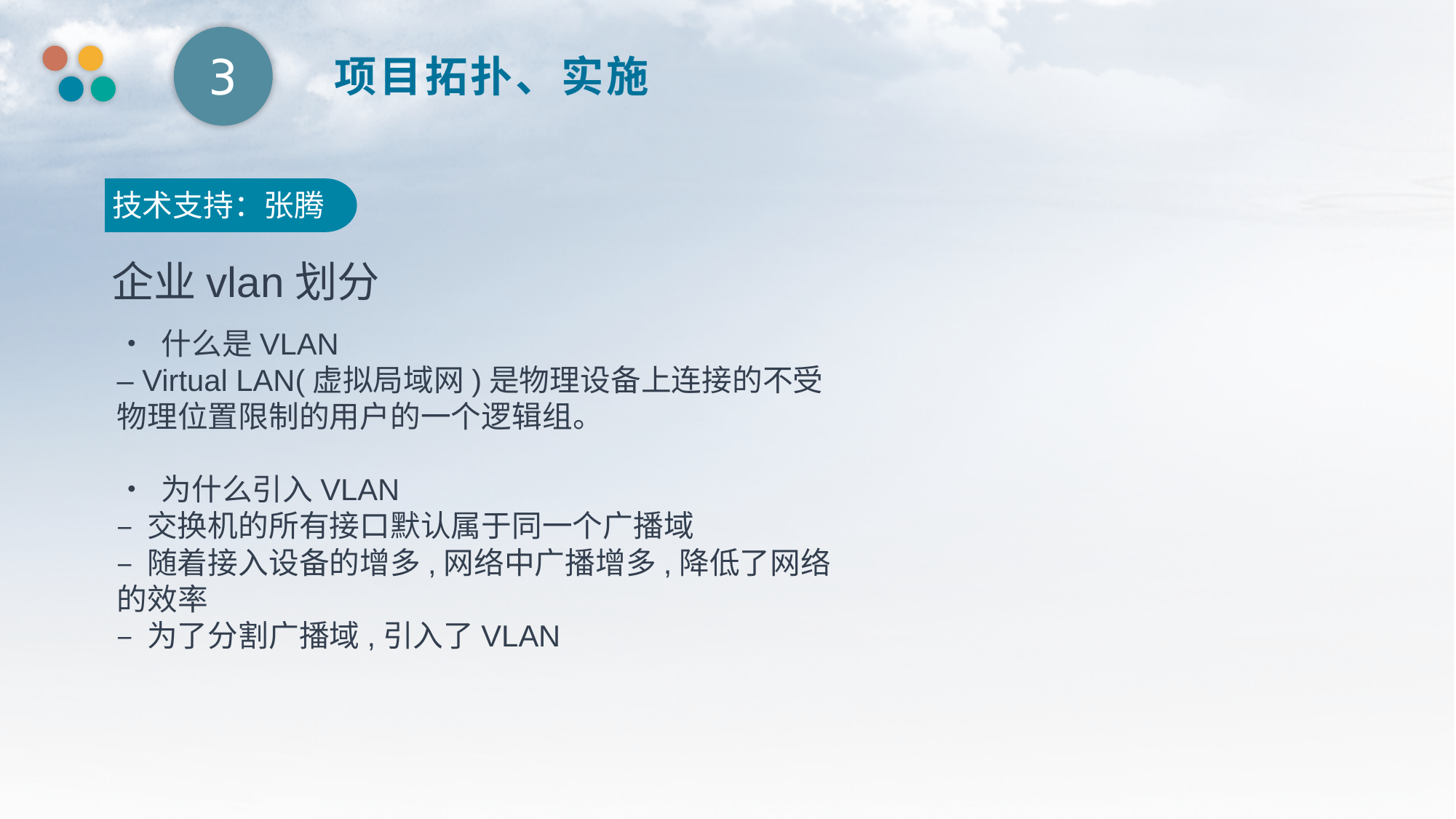

3
           项目拓扑、实施

技术支持：张腾
企业vlan划分

• 什么是VLAN
– Virtual LAN(虚拟局域网)是物理设备上连接的不受
物理位置限制的用户的一个逻辑组。

• 为什么引入VLAN
– 交换机的所有接口默认属于同一个广播域
– 随着接入设备的增多,网络中广播增多,降低了网络
的效率
– 为了分割广播域,引入了VLAN